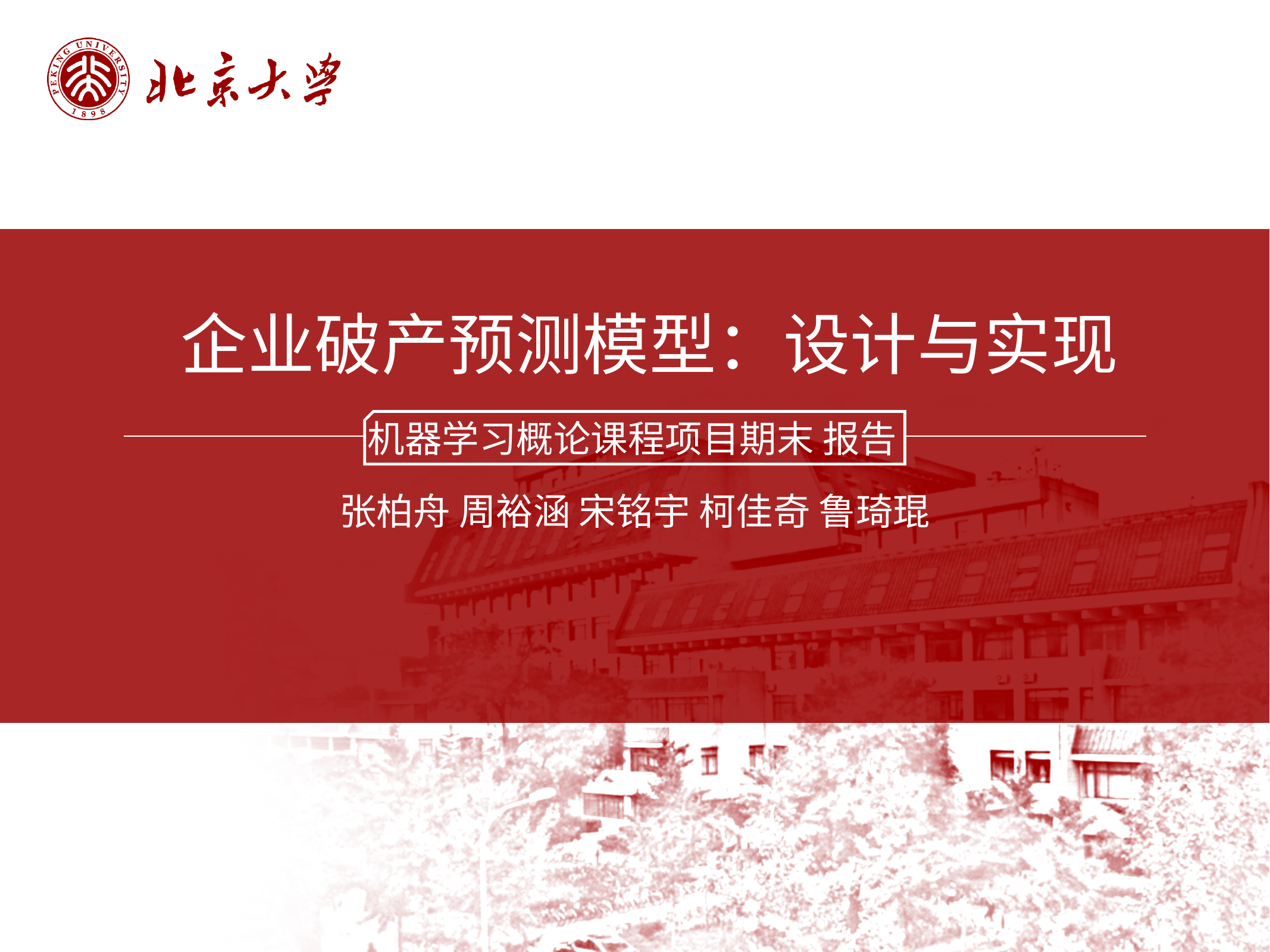

# 企业破产预测模型：设计与实现
张柏舟 周裕涵 宋铭宇 柯佳奇 鲁琦琨